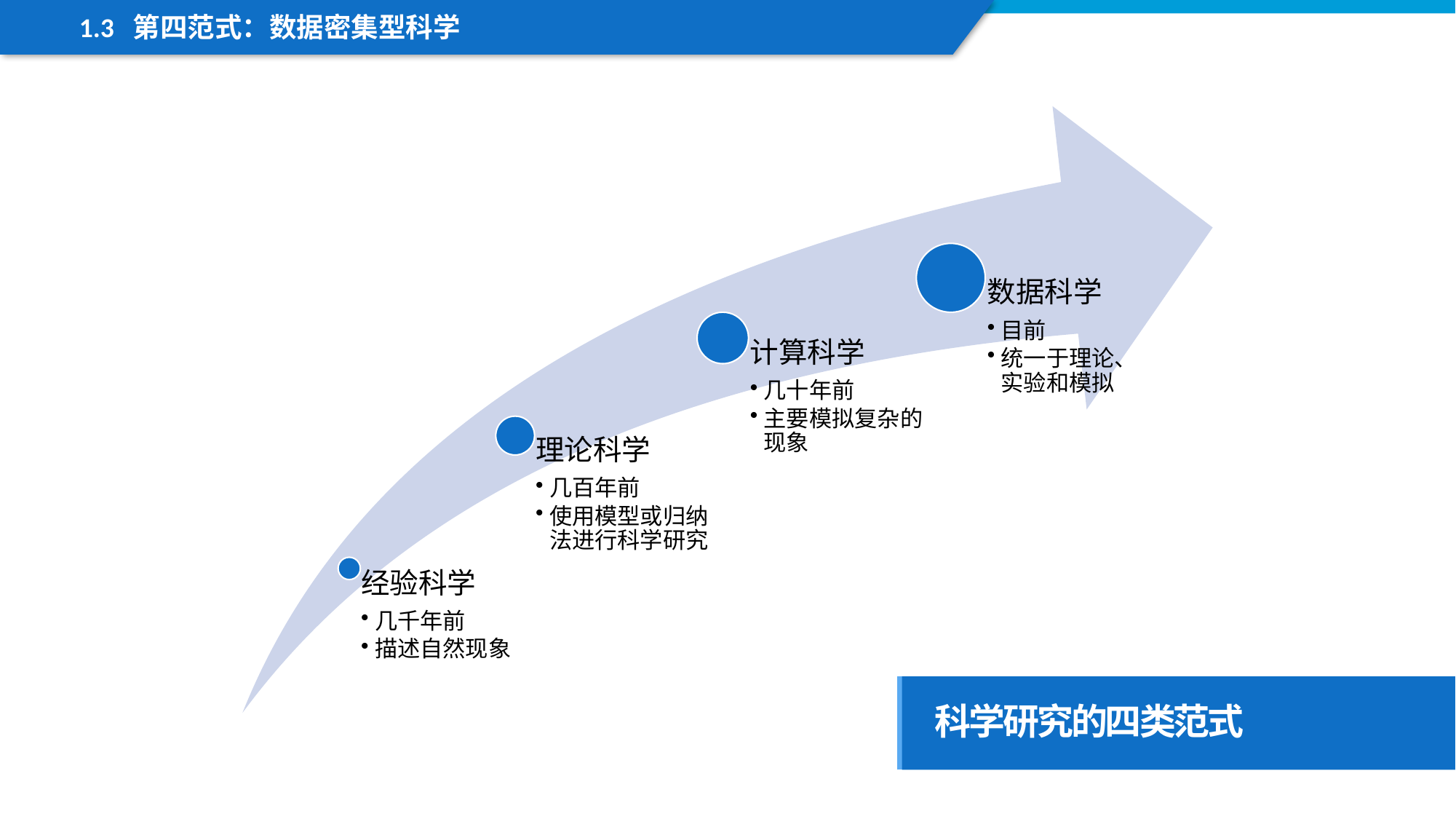

1.3  第四范式：数据密集型科学
经验科学
几千年前
描述自然现象
理论科学
几百年前
使用模型或归纳法进行科学研究
计算科学
几十年前
主要模拟复杂的现象
数据科学
目前
统一于理论、实验和模拟

科学研究的四类范式